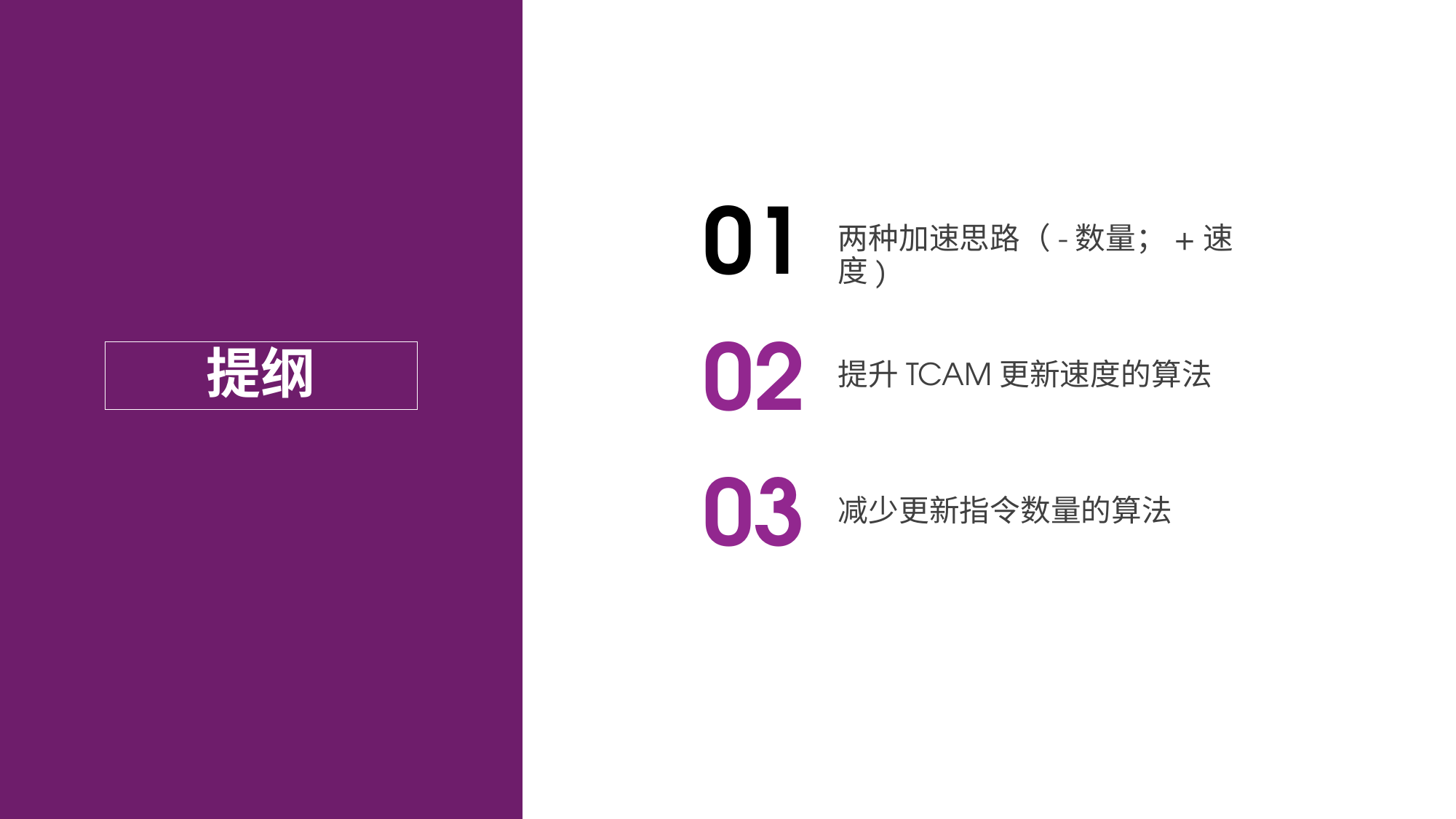

01
两种加速思路（-数量；+速度)
02
提纲
提升TCAM更新速度的算法
03
减少更新指令数量的算法